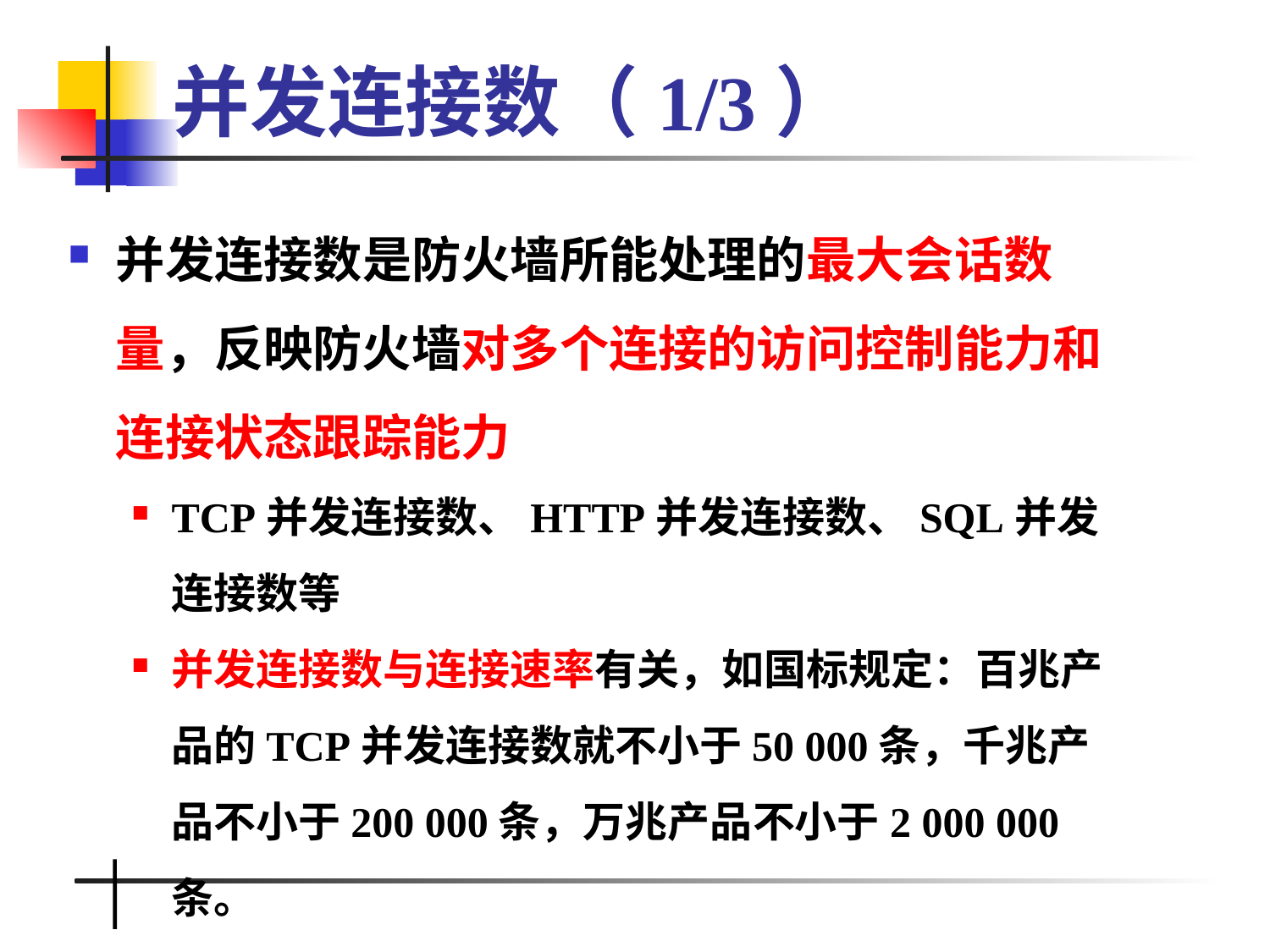

# 并发连接数（1/3）
并发连接数是防火墙所能处理的最大会话数量，反映防火墙对多个连接的访问控制能力和连接状态跟踪能力
TCP并发连接数、HTTP并发连接数、SQL并发连接数等
并发连接数与连接速率有关，如国标规定：百兆产品的TCP并发连接数就不小于50 000条，千兆产品不小于200 000条，万兆产品不小于2 000 000条。